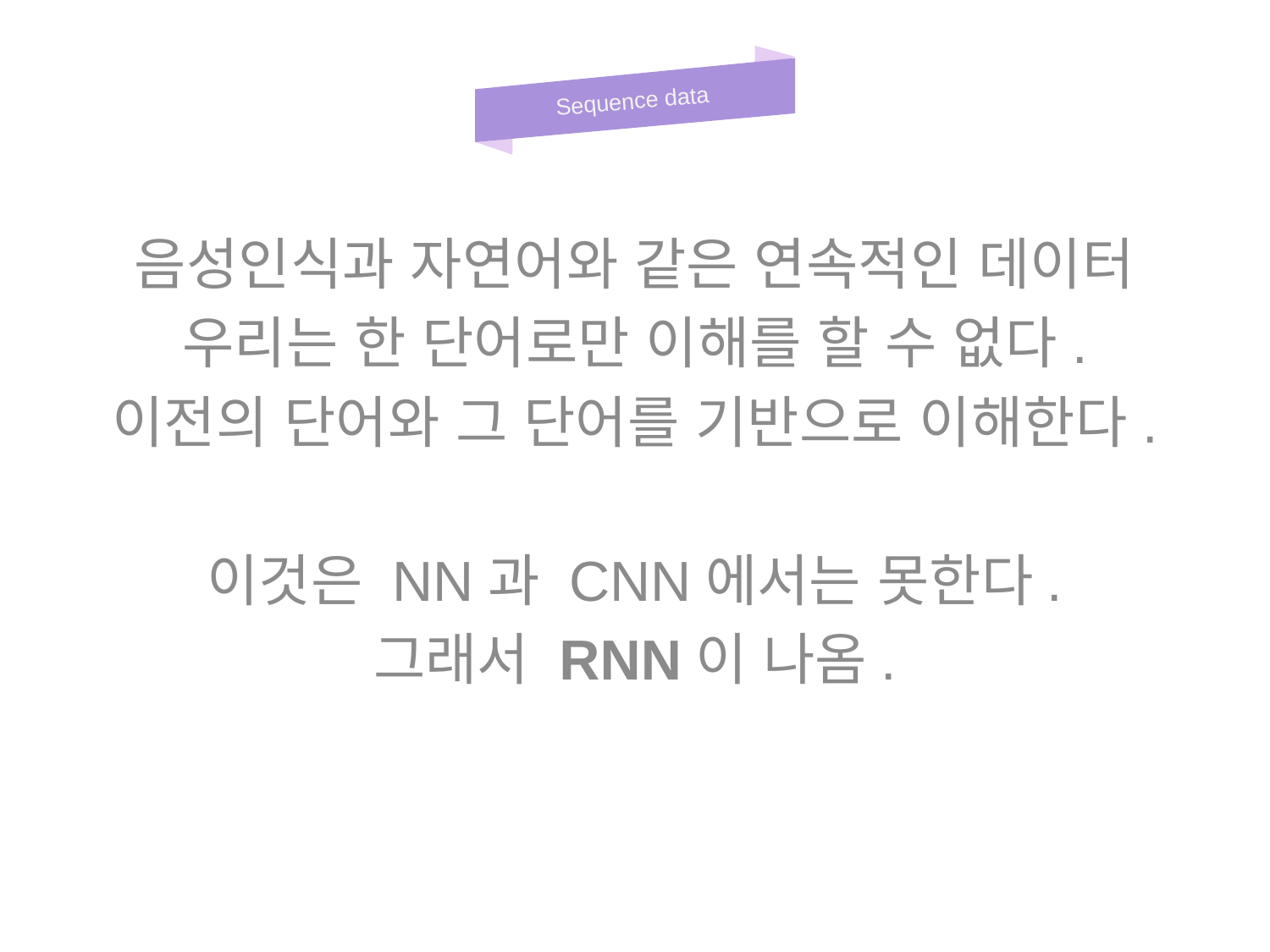

Sequence data

음성인식과 자연어와 같은 연속적인 데이터
우리는 한 단어로만 이해를 할 수 없다.
이전의 단어와 그 단어를 기반으로 이해한다.

이것은 NN과 CNN에서는 못한다.
그래서 RNN이 나옴.